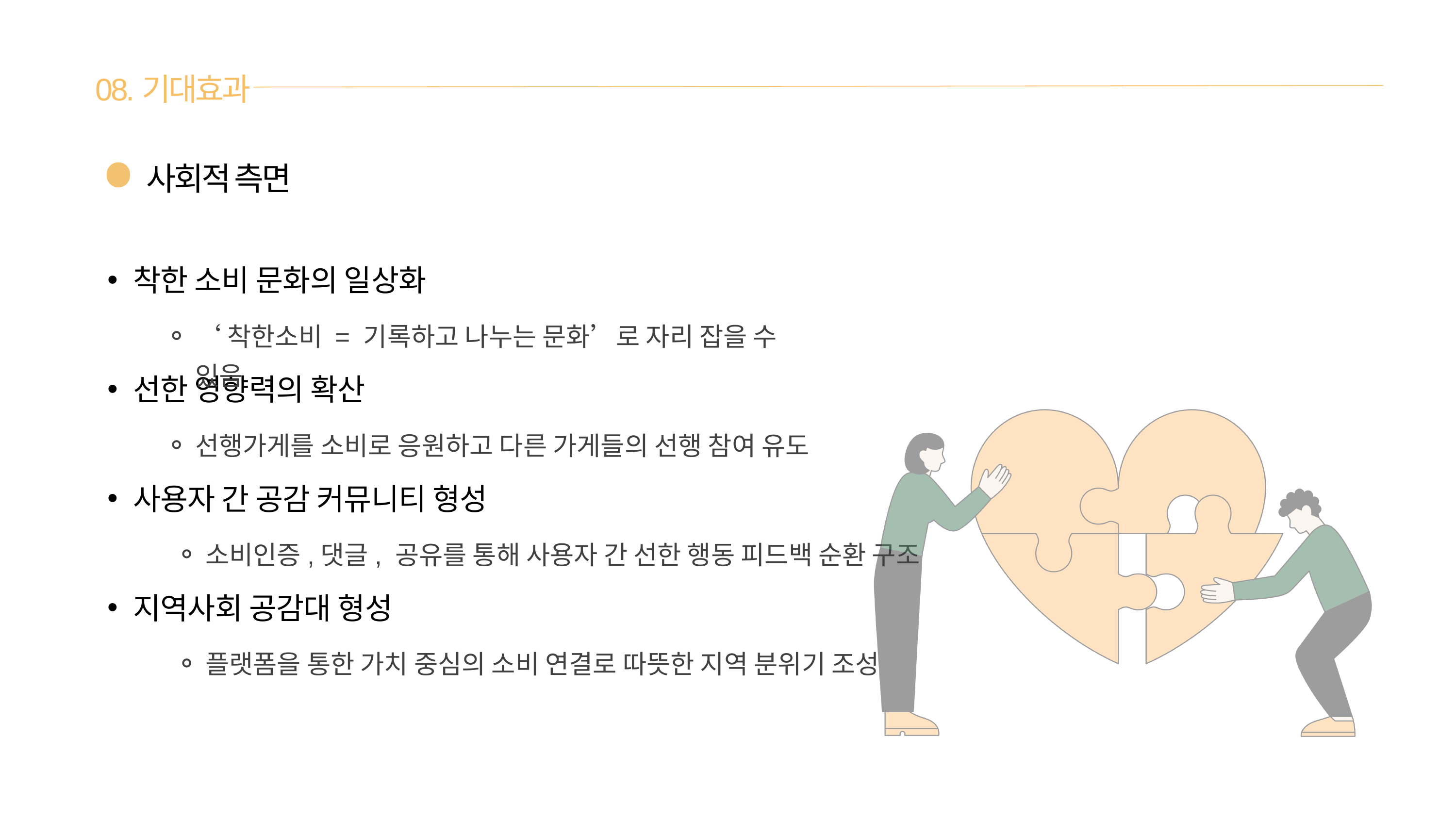

08.기대효과

사회적 측면

착한 소비 문화의 일상화
‘착한소비 = 기록하고 나누는 문화’로 자리 잡을 수 있음
선한 영향력의 확산

선행가게를 소비로 응원하고 다른 가게들의 선행 참여 유도
사용자 간 공감 커뮤니티 형성
소비인증,댓글, 공유를 통해 사용자 간 선한 행동 피드백 순환 구조
지역사회 공감대 형성
플랫폼을 통한 가치 중심의 소비 연결로 따뜻한 지역 분위기 조성